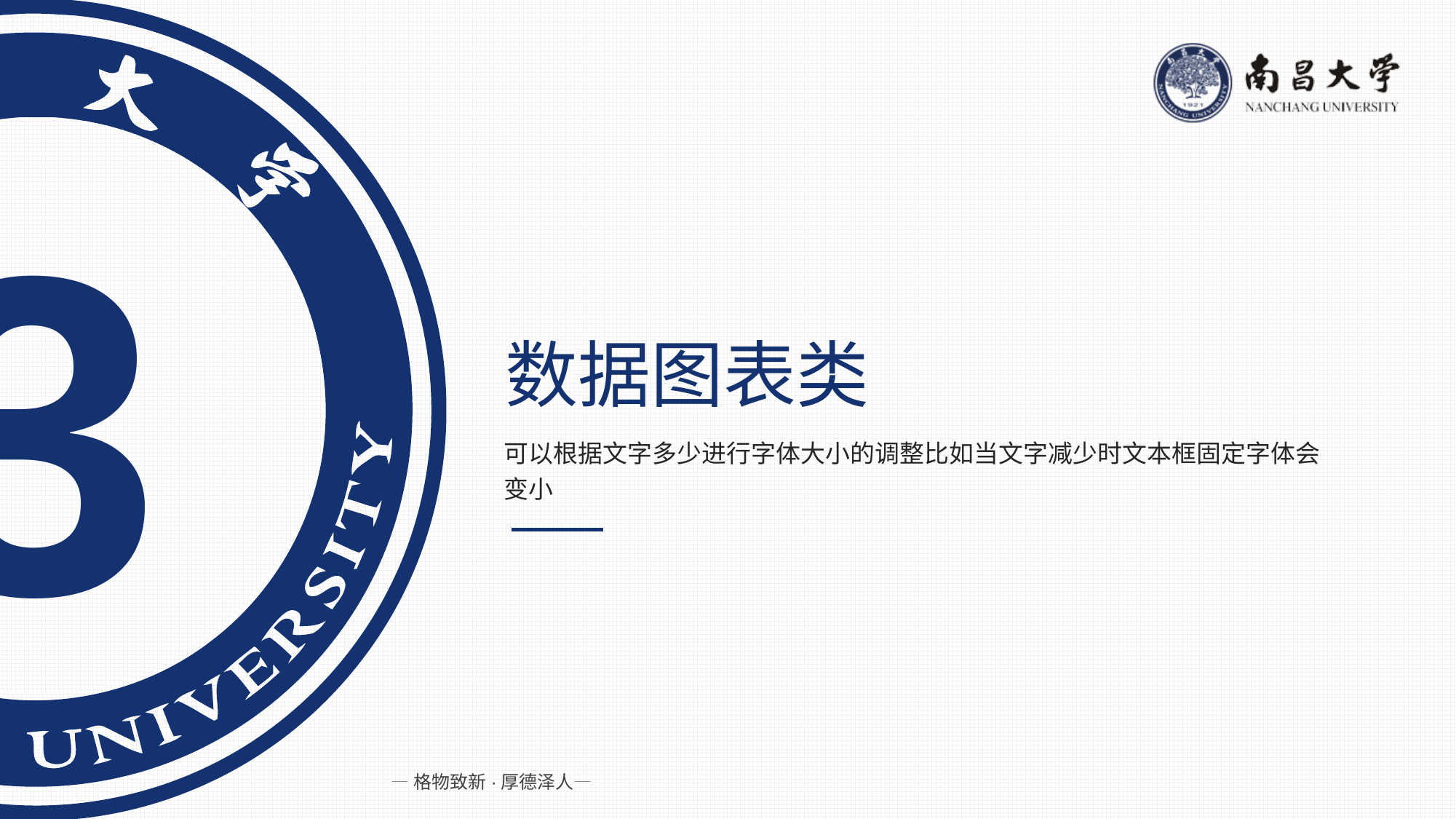

3
数据图表类
可以根据文字多少进行字体大小的调整比如当文字减少时文本框固定字体会变小